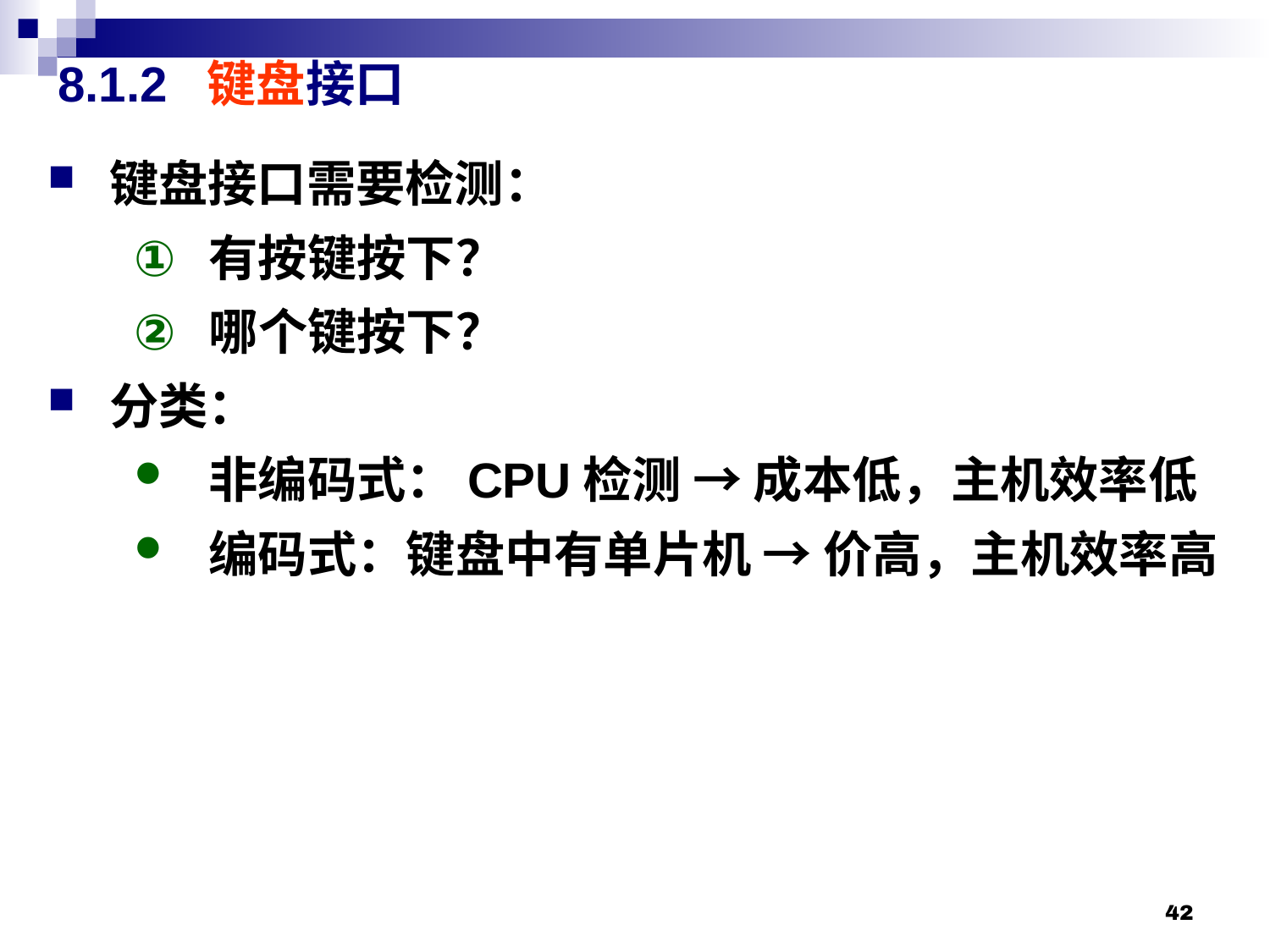

# 8.1.2  键盘接口
键盘接口需要检测：
有按键按下？
哪个键按下？
分类：
非编码式：CPU检测 → 成本低，主机效率低
编码式：键盘中有单片机 → 价高，主机效率高
42